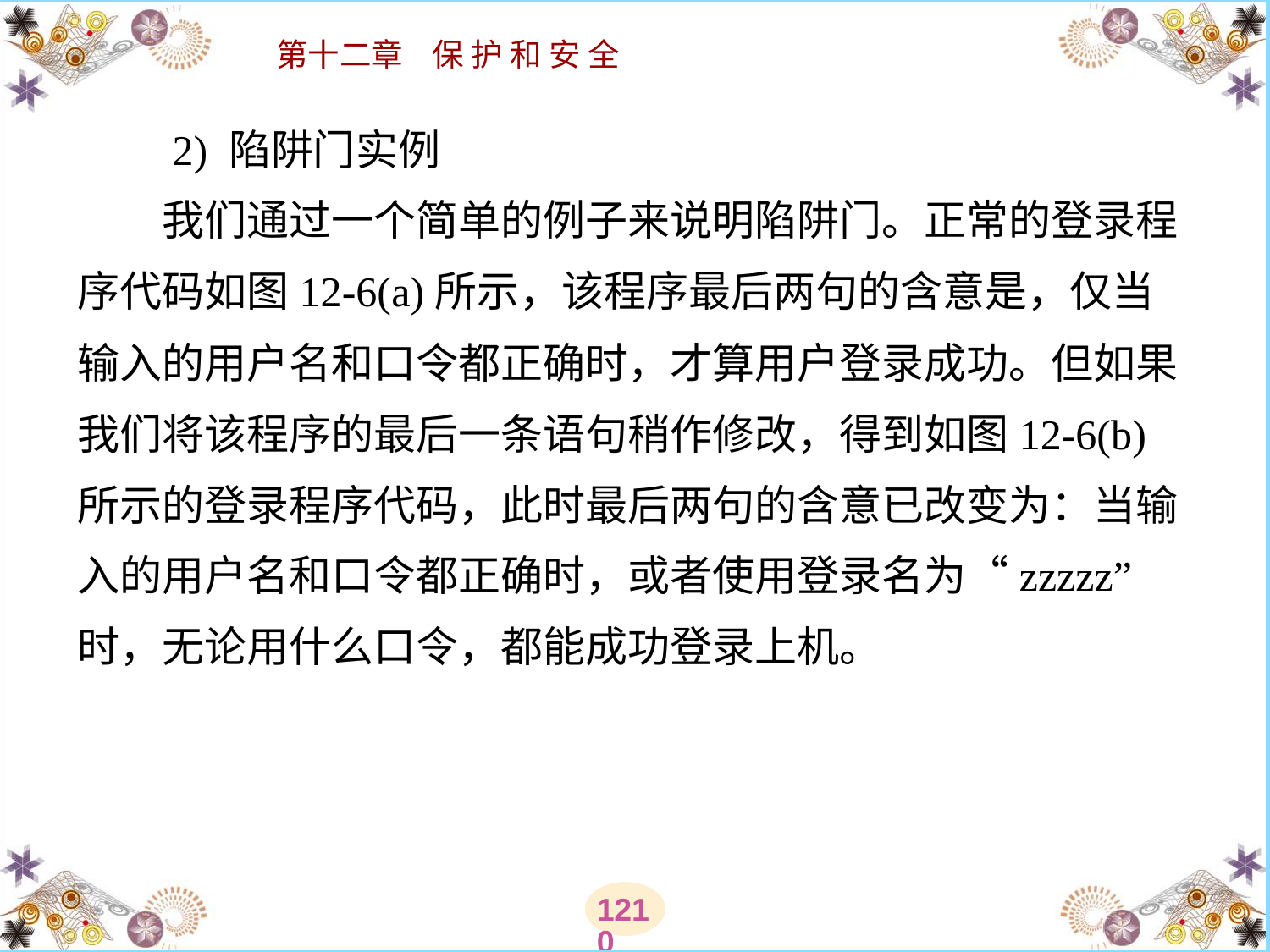

# 2) 陷阱门实例 　　我们通过一个简单的例子来说明陷阱门。正常的登录程序代码如图12-6(a)所示，该程序最后两句的含意是，仅当输入的用户名和口令都正确时，才算用户登录成功。但如果我们将该程序的最后一条语句稍作修改，得到如图12-6(b)所示的登录程序代码，此时最后两句的含意已改变为：当输入的用户名和口令都正确时，或者使用登录名为“zzzzz”时，无论用什么口令，都能成功登录上机。